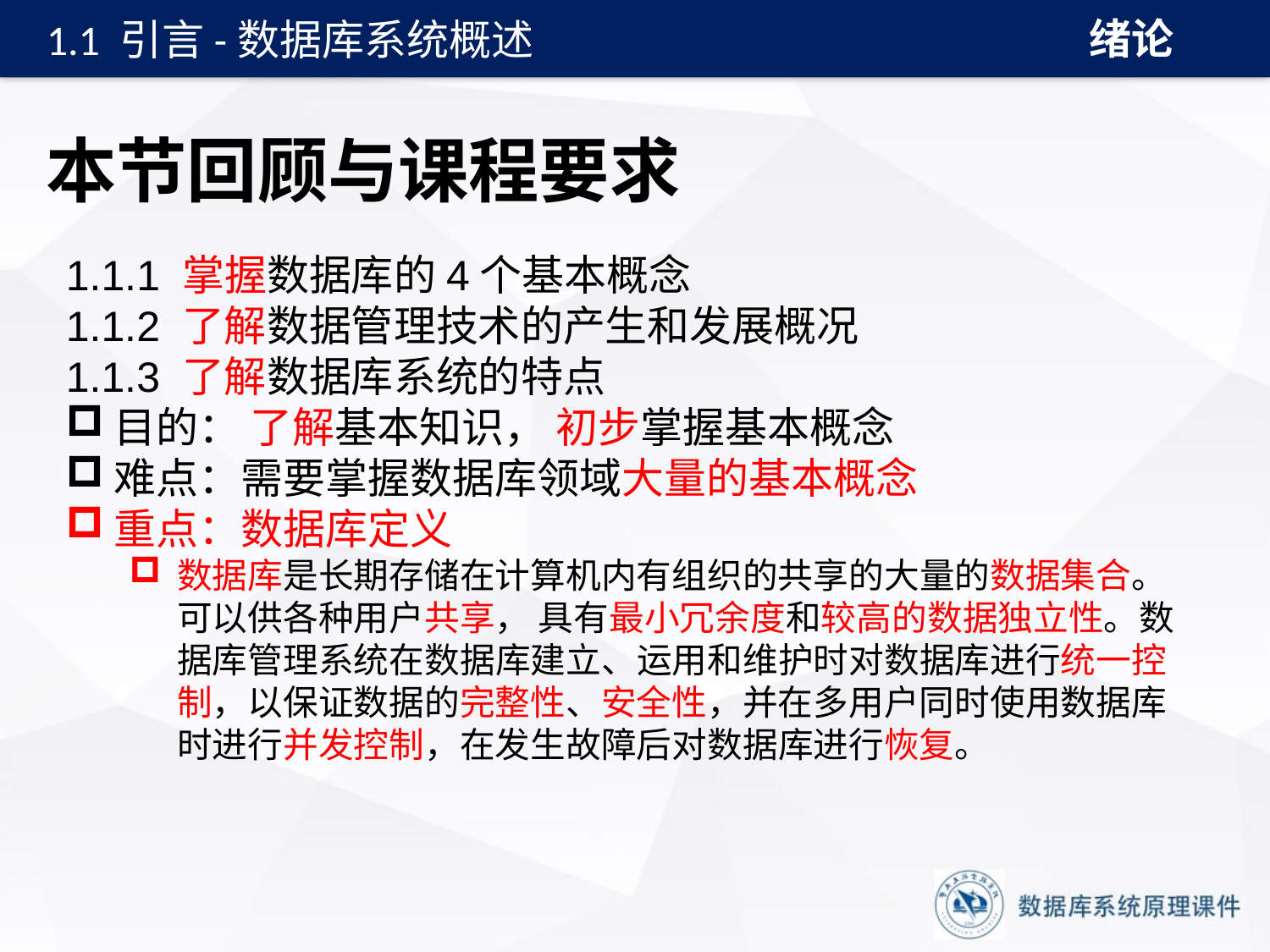

绪论
1.1 引言-数据库系统概述
# 本节回顾与课程要求
1.1.1 掌握数据库的4个基本概念
1.1.2 了解数据管理技术的产生和发展概况
1.1.3 了解数据库系统的特点
目的： 了解基本知识， 初步掌握基本概念
难点：需要掌握数据库领域大量的基本概念
重点：数据库定义
数据库是长期存储在计算机内有组织的共享的大量的数据集合。可以供各种用户共享， 具有最小冗余度和较高的数据独立性。数据库管理系统在数据库建立、运用和维护时对数据库进行统一控制，以保证数据的完整性、安全性，并在多用户同时使用数据库时进行并发控制，在发生故障后对数据库进行恢复。